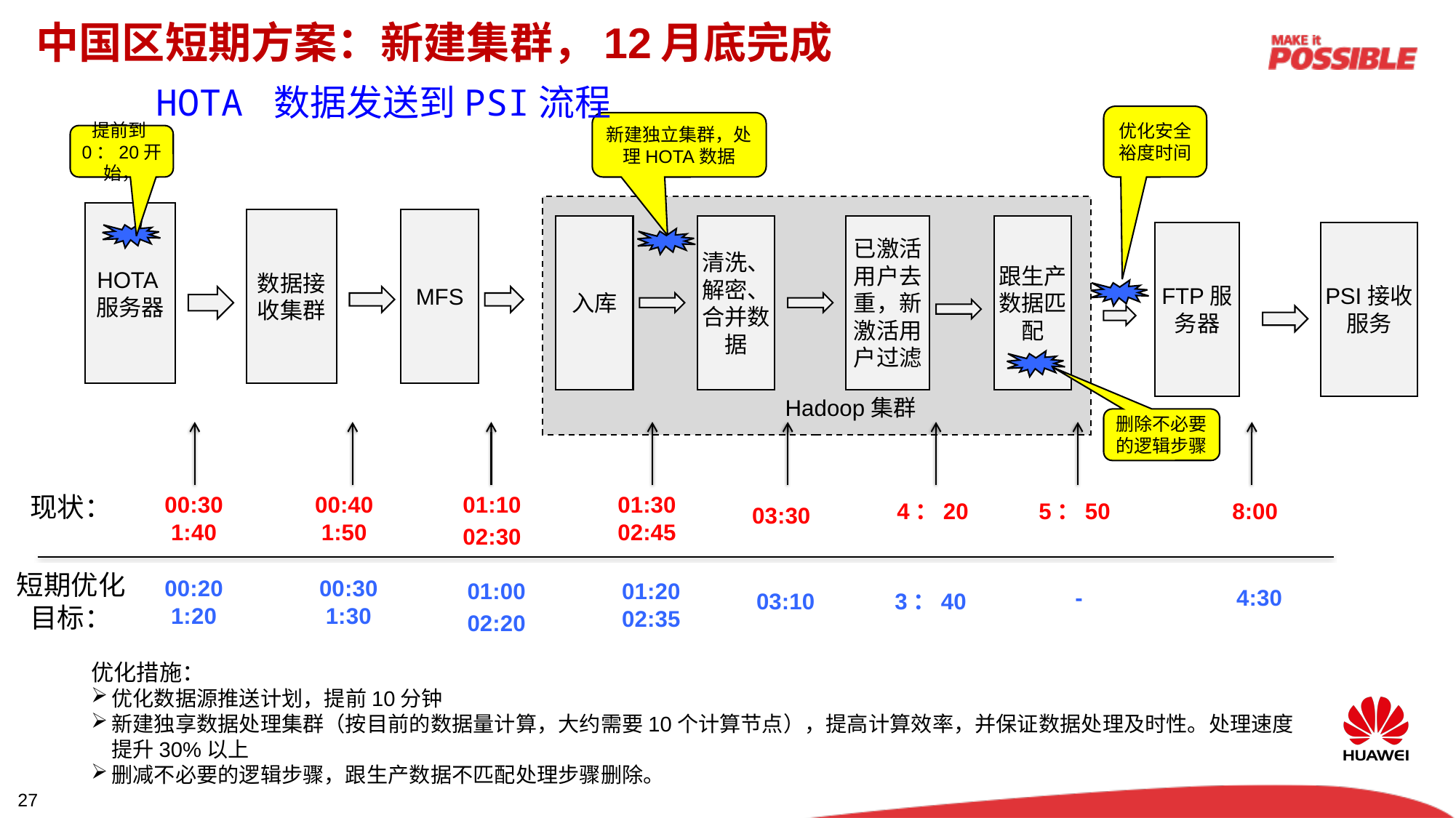

中国区短期方案：新建集群，12月底完成
HOTA 数据发送到PSI流程
优化安全裕度时间
新建独立集群，处理HOTA数据
提前到0：20开始，

HOTA服务器
数据接收集群
MFS
入库
清洗、解密、合并数据
已激活用户去重，新激活用户过滤
跟生产数据匹配

FTP服务器
PSI接收服务

Hadoop集群
删除不必要的逻辑步骤
现状：
00:30
1:40
00:40
1:50
01:10
01:30
02:45
4：20
5：50
8:00
03:30
02:30
短期优化目标：
00:20
1:20
00:30
1:30
01:00
01:20
02:35
-
4:30
03:10
3：40
02:20
优化措施：
优化数据源推送计划，提前10分钟
新建独享数据处理集群（按目前的数据量计算，大约需要10个计算节点），提高计算效率，并保证数据处理及时性。处理速度提升30%以上
删减不必要的逻辑步骤，跟生产数据不匹配处理步骤删除。